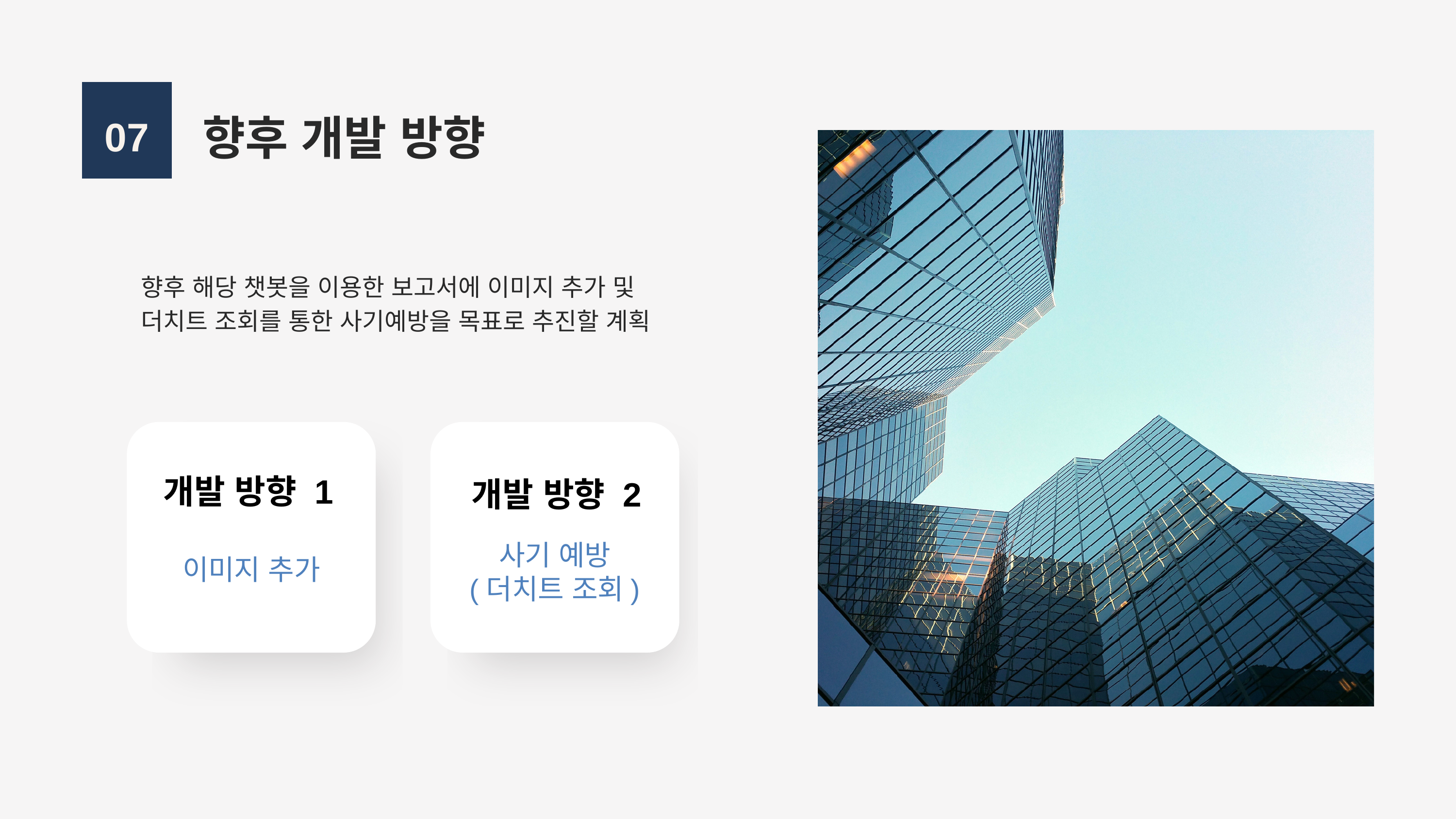

향후 개발 방향
07

향후 해당 챗봇을 이용한 보고서에 이미지 추가 및 더치트 조회를 통한 사기예방을 목표로 추진할 계획

개발 방향 1
개발 방향 2
사기 예방
(더치트 조회)
이미지 추가